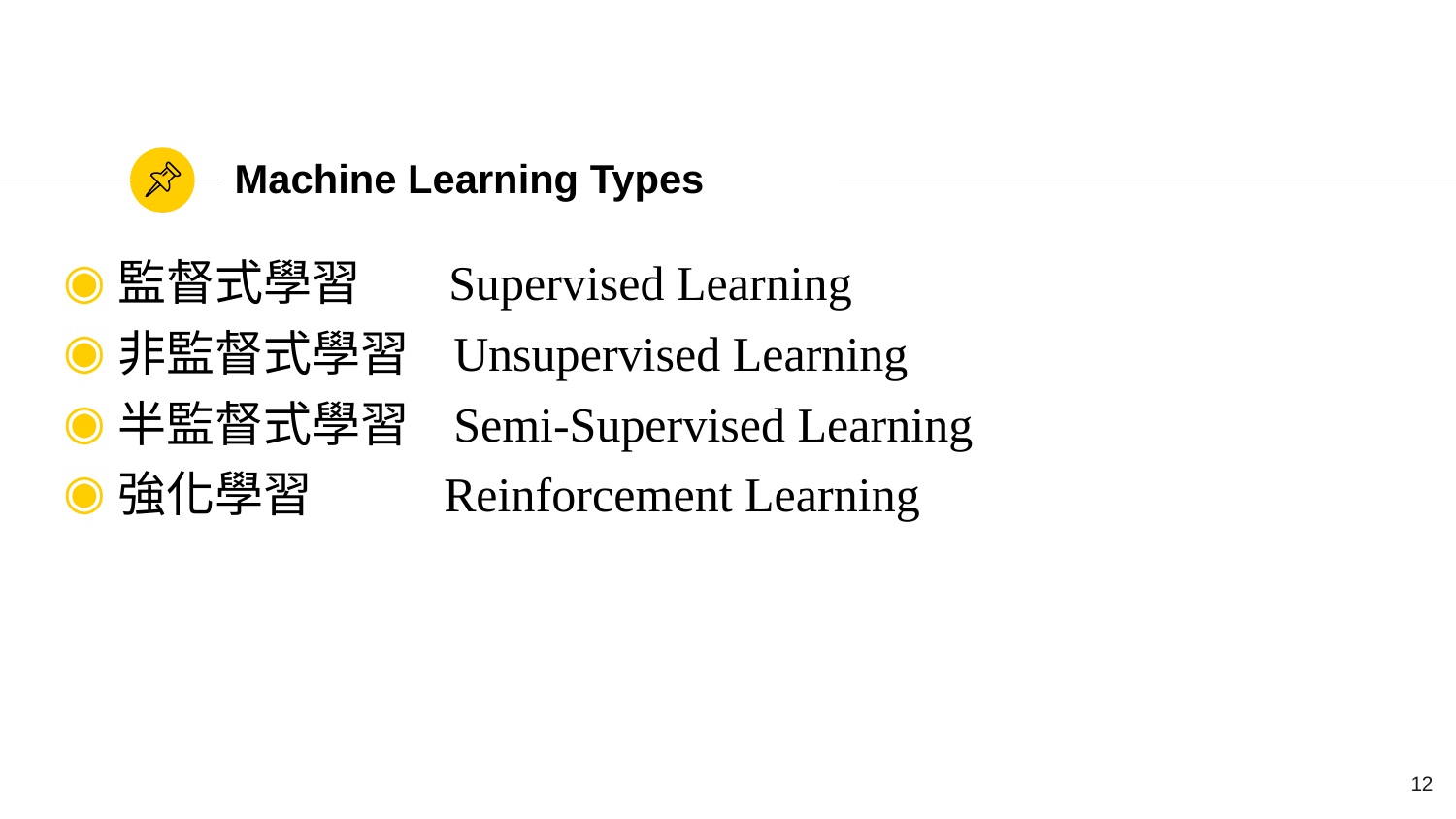

# Machine Learning Types

監督式學習       Supervised Learning
非監督式學習   Unsupervised Learning
半監督式學習   Semi-Supervised Learning
強化學習           Reinforcement Learning
12